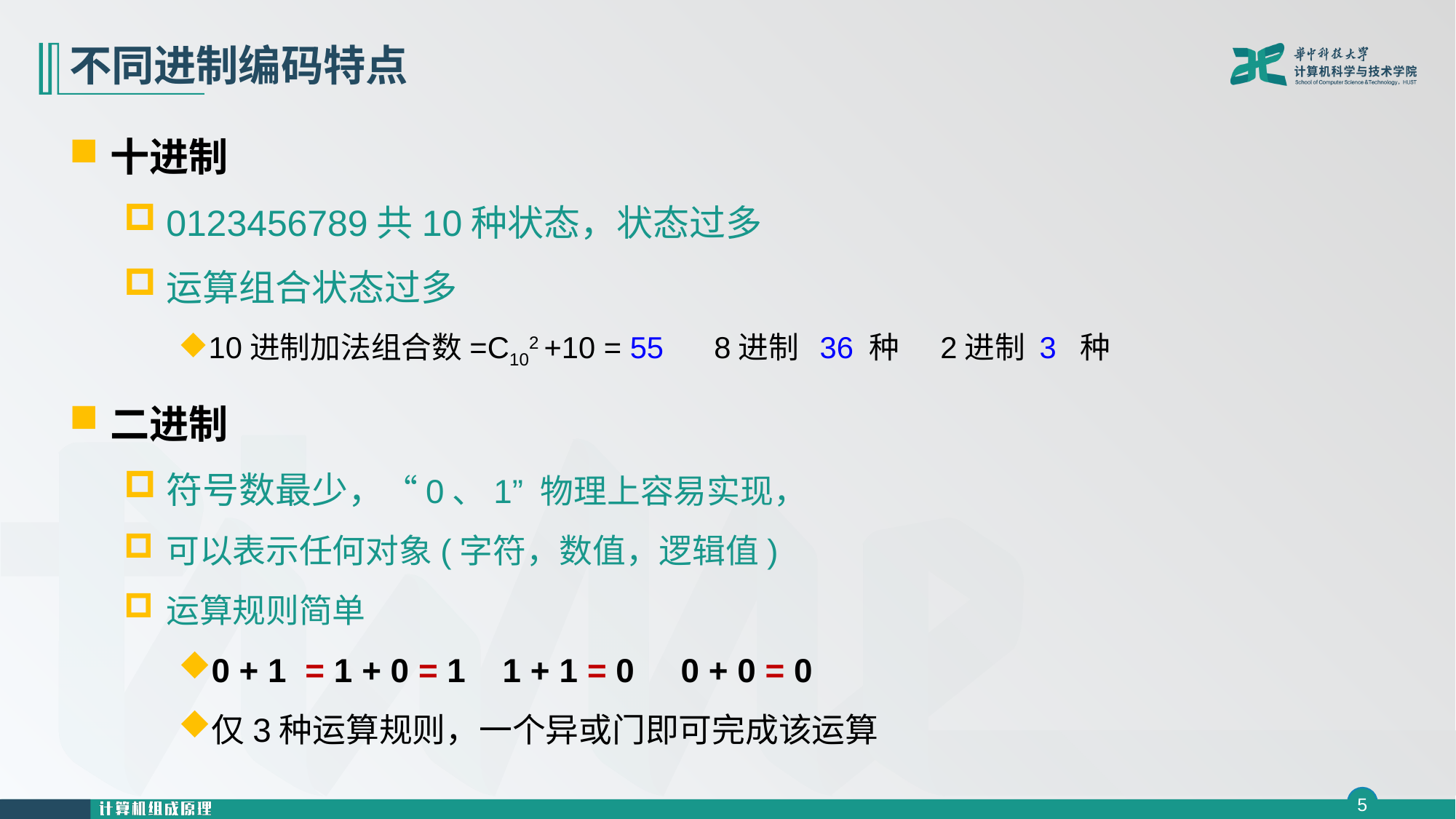

# 不同进制编码特点
十进制
0123456789共10种状态，状态过多
运算组合状态过多
10进制加法组合数=C102 +10 = 55      8进制  36 种     2进制 3  种
二进制
符号数最少，“0、1” 物理上容易实现，
可以表示任何对象(字符，数值，逻辑值)
运算规则简单
0 + 1  = 1 + 0 = 1    1 + 1 = 0     0 + 0 = 0
仅3种运算规则，一个异或门即可完成该运算